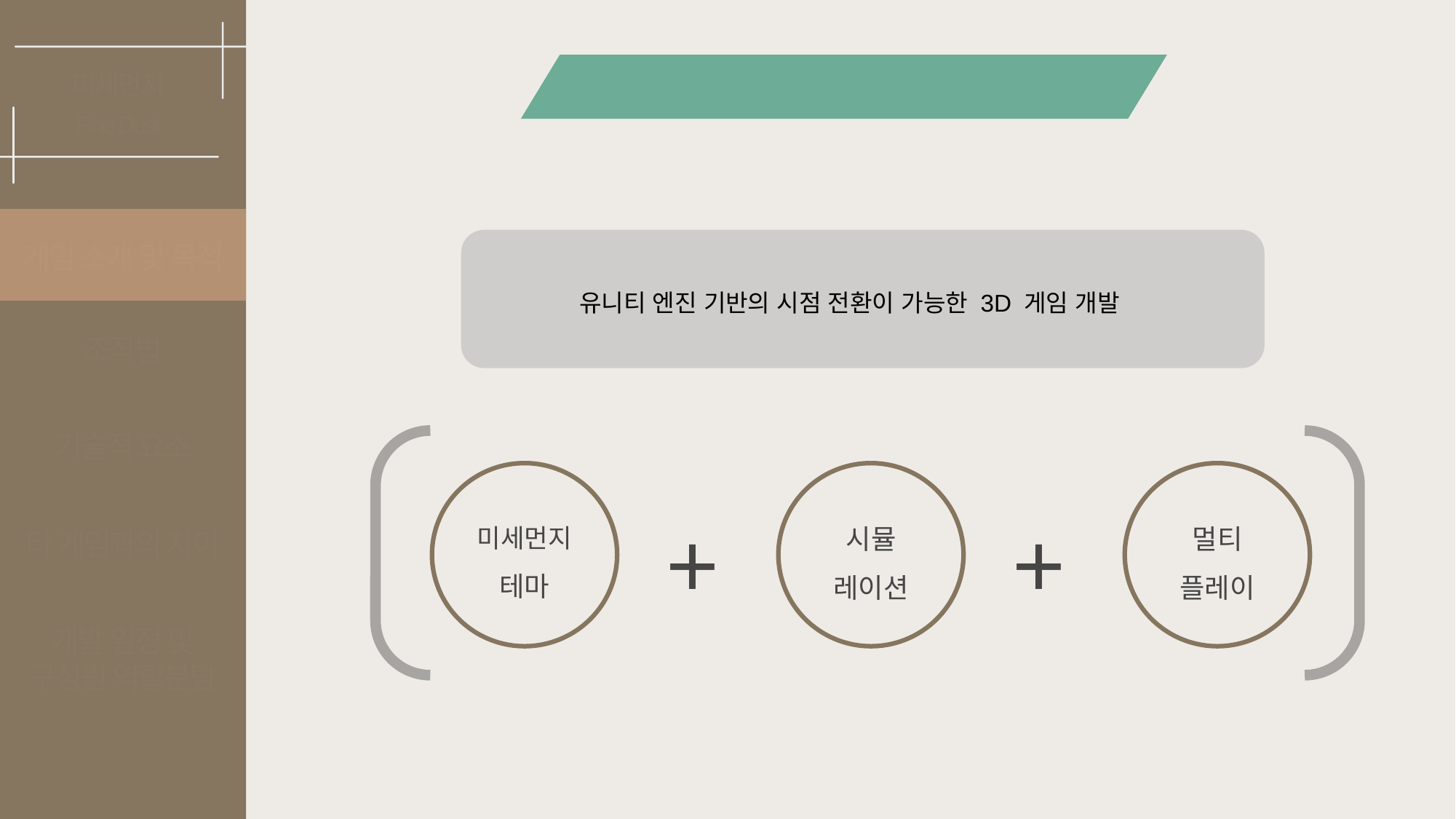

미 세 먼 지
미세먼지
Fine Dust

게임 소개 및 목적
유니티 엔진 기반의 시점 전환이 가능한 3D 게임 개발
조작법
기술적 요소

미세먼지
테마
시뮬
레이션
멀티
플레이
+
+
타 게임과의 차이
개발 일정 및
구성원 역할분담